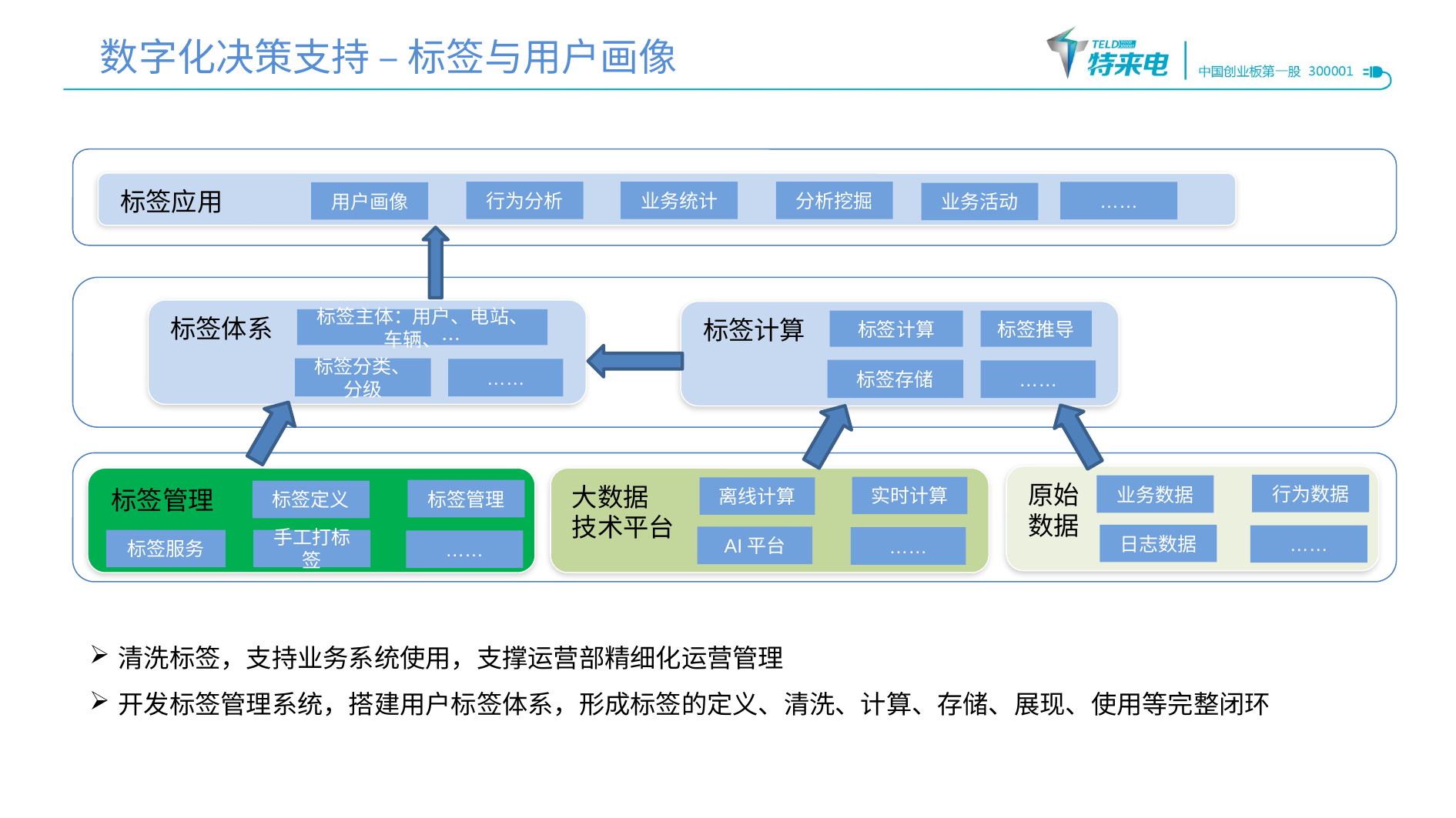

#
数字化决策支持 – 标签与用户画像

标签应用
行为分析
业务统计
用户画像
分析挖掘
……
业务活动

标签体系
标签主体：用户、电站、车辆、…
标签分类、分级
……

标签计算
标签计算
标签存储
……

原始
数据
行为数据
业务数据
日志数据
……

标签管理
标签管理
标签定义
标签服务
手工打标签
……

大数据
技术平台
实时计算
离线计算
AI平台
……
标签推导
清洗标签，支持业务系统使用，支撑运营部精细化运营管理
开发标签管理系统，搭建用户标签体系，形成标签的定义、清洗、计算、存储、展现、使用等完整闭环